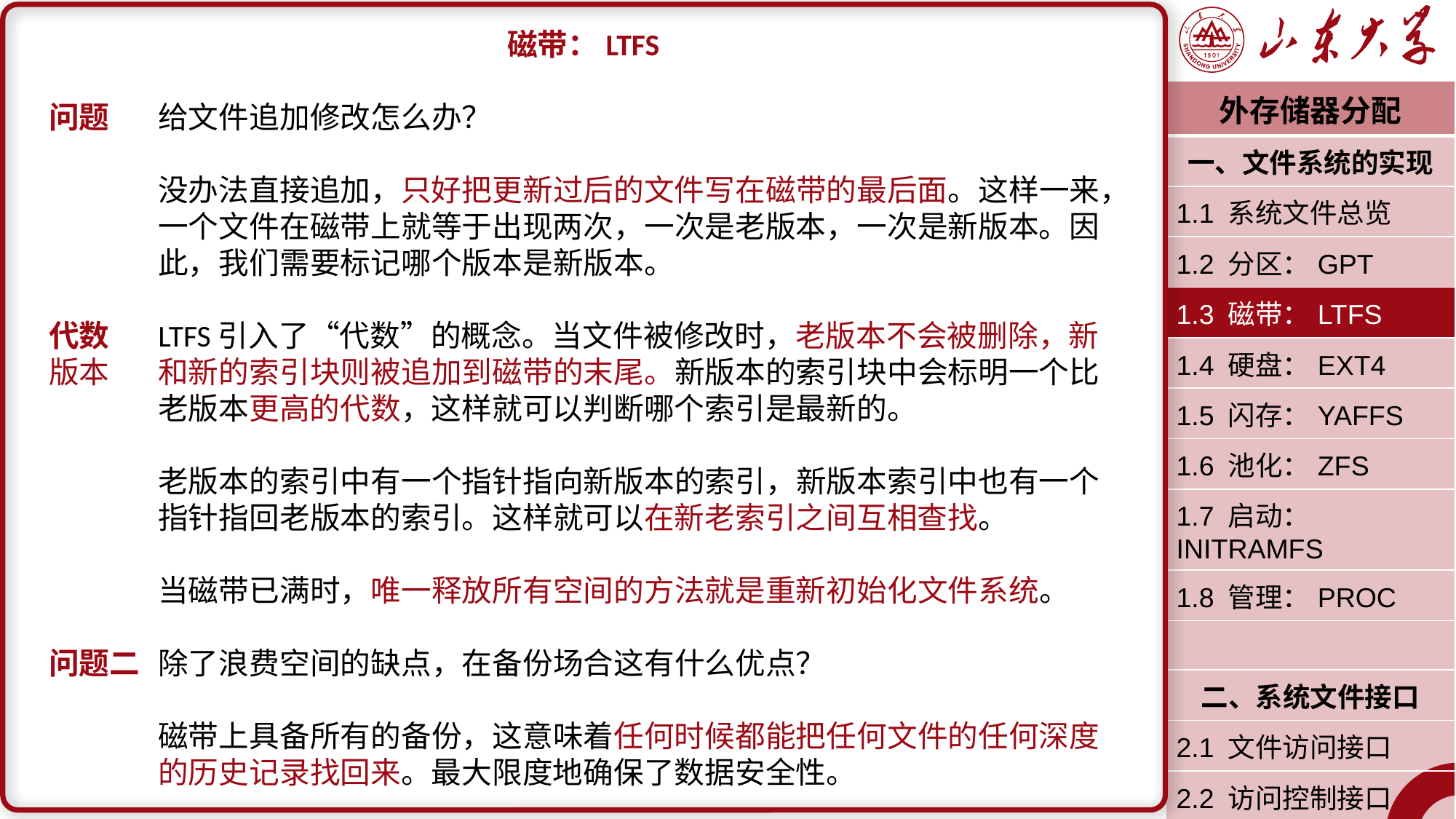

磁带：LTFS

问题	给文件追加修改怎么办？

	没办法直接追加，只好把更新过后的文件写在磁带的最后面。这样一来，	一个文件在磁带上就等于出现两次，一次是老版本，一次是新版本。因	此，我们需要标记哪个版本是新版本。

代数	LTFS引入了“代数”的概念。当文件被修改时，老版本不会被删除，新版本	和新的索引块则被追加到磁带的末尾。新版本的索引块中会标明一个比	老版本更高的代数，这样就可以判断哪个索引是最新的。

	老版本的索引中有一个指针指向新版本的索引，新版本索引中也有一个	指针指回老版本的索引。这样就可以在新老索引之间互相查找。

	当磁带已满时，唯一释放所有空间的方法就是重新初始化文件系统。

问题二	除了浪费空间的缺点，在备份场合这有什么优点？

	磁带上具备所有的备份，这意味着任何时候都能把任何文件的任何深度	的历史记录找回来。最大限度地确保了数据安全性。
| 外存储器分配 |
| --- |
| 一、文件系统的实现 |
| 1.1 系统文件总览 |
| 1.2 分区：GPT |
| 1.3 磁带：LTFS |
| 1.4 硬盘：EXT4 |
| 1.5 闪存：YAFFS |
| 1.6 池化：ZFS |
| 1.7 启动：INITRAMFS |
| 1.8 管理：PROC |
|  |
| 二、系统文件接口 |
| 2.1 文件访问接口 |
| 2.2 访问控制接口 |
| 潘润宇 2023.04 |